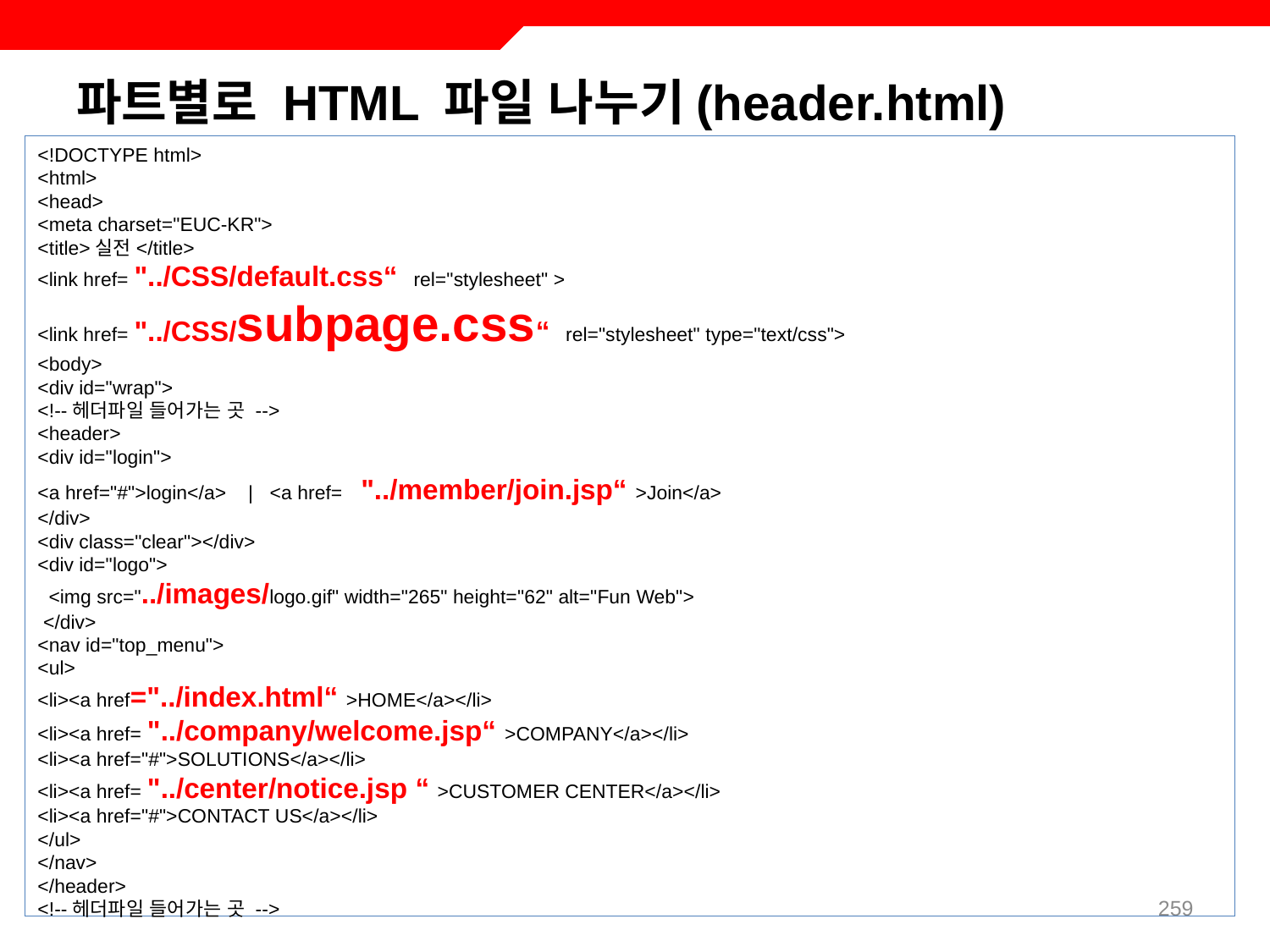

# 파트별로 HTML 파일 나누기(header.html)
<!DOCTYPE html>
<html>
<head>
<meta charset="EUC-KR">
<title>실전</title>
<link href= "../CSS/default.css“  rel="stylesheet" >
<link href= "../CSS/subpage.css“  rel="stylesheet" type="text/css">
<body>
<div id="wrap">
<!--헤더파일 들어가는 곳 -->
<header>
<div id="login">
<a href="#">login</a>    |   <a href=  "../member/join.jsp“ >Join</a>
</div>
<div class="clear"></div>
<div id="logo">
  <img src="../images/logo.gif" width="265" height="62" alt="Fun Web">
 </div>
<nav id="top_menu">
<ul>
<li><a href="../index.html“ >HOME</a></li>
<li><a href= "../company/welcome.jsp“ >COMPANY</a></li>
<li><a href="#">SOLUTIONS</a></li>
<li><a href= "../center/notice.jsp “ >CUSTOMER CENTER</a></li>
<li><a href="#">CONTACT US</a></li>
</ul>
</nav>
</header>
<!--헤더파일 들어가는 곳 -->
259